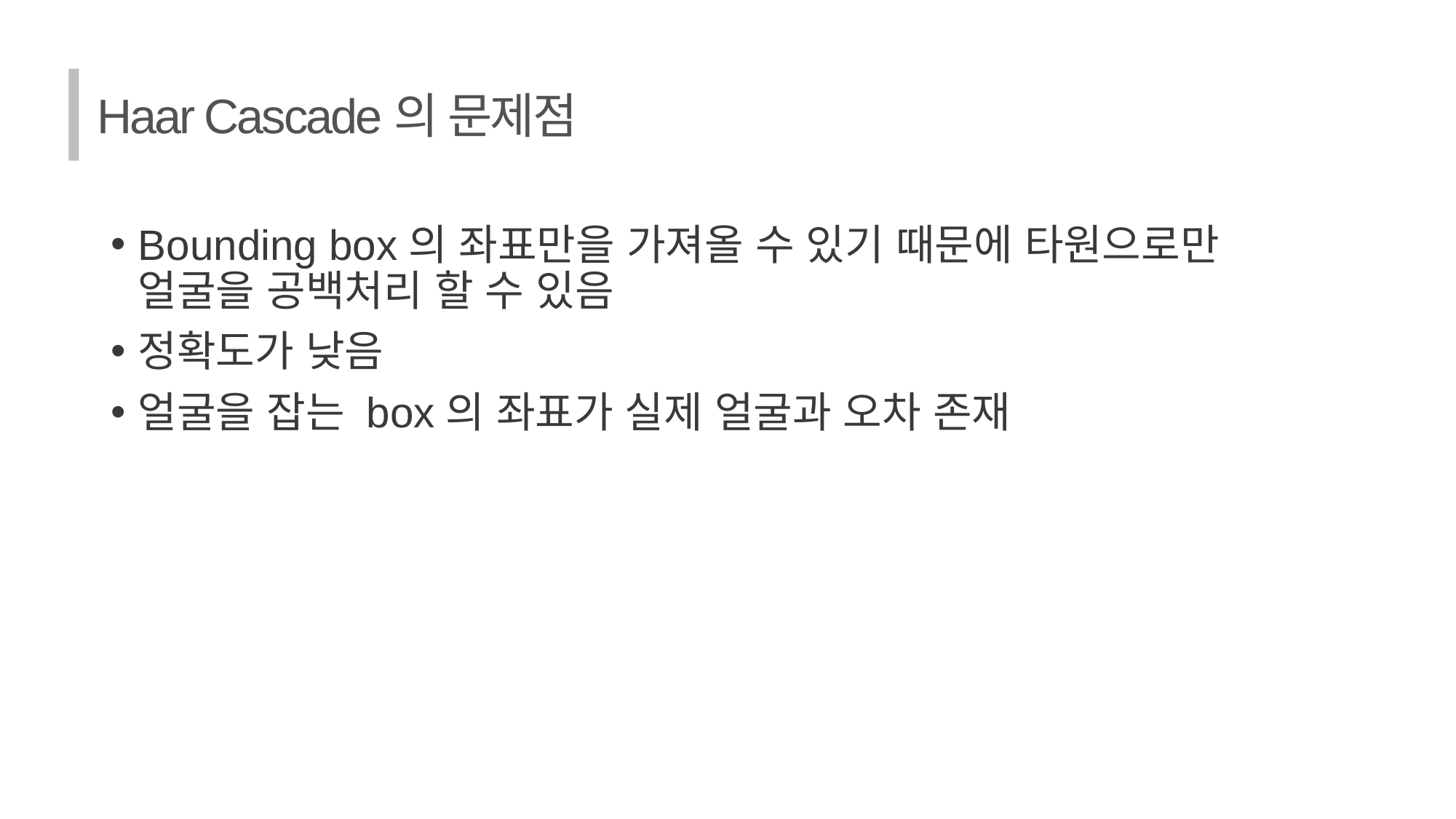

Haar Cascade의 문제점
Bounding box의 좌표만을 가져올 수 있기 때문에 타원으로만 얼굴을 공백처리 할 수 있음
정확도가 낮음
얼굴을 잡는 box의 좌표가 실제 얼굴과 오차 존재